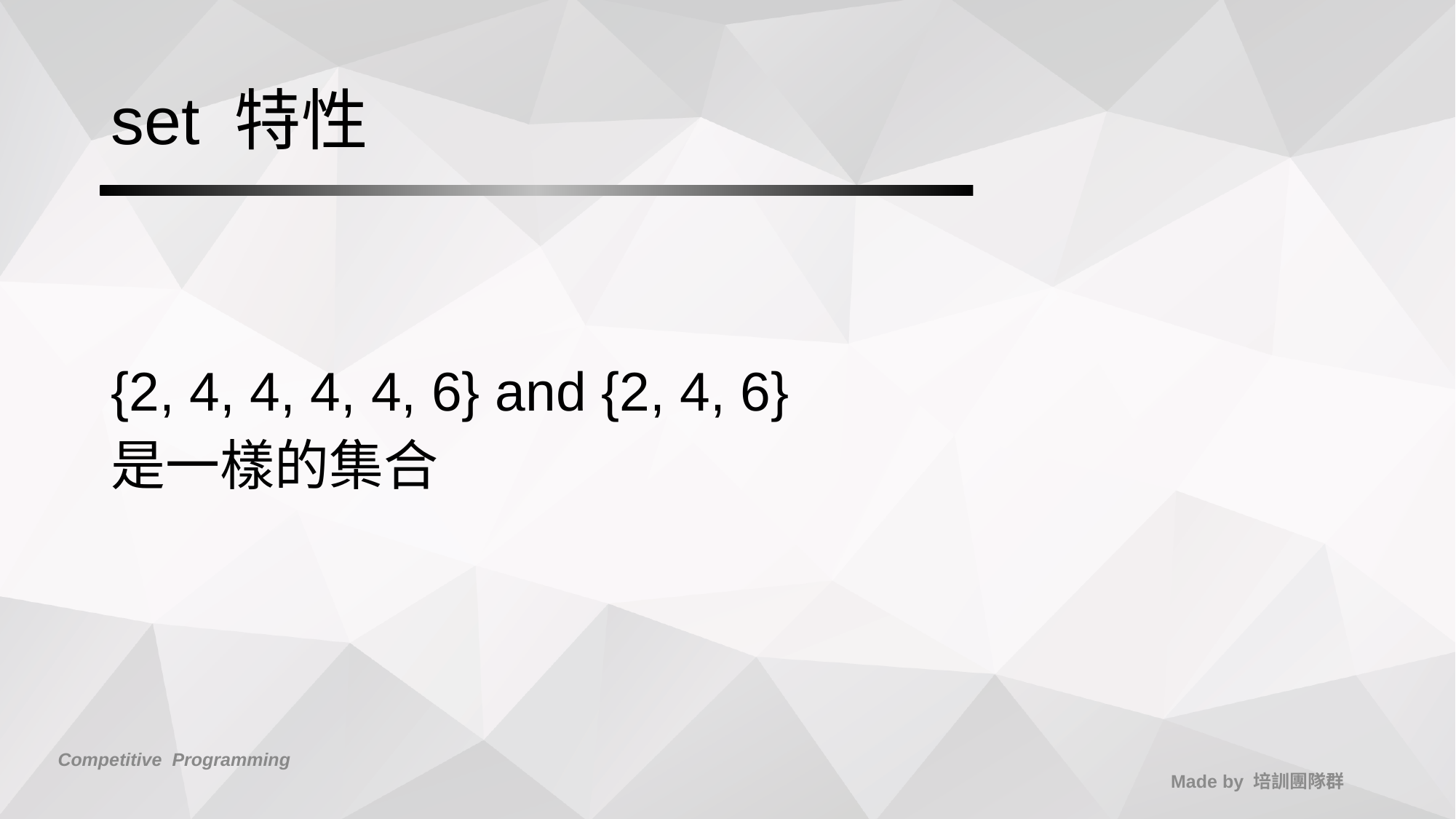

# set 特性
{2, 4, 4, 4, 4, 6} and {2, 4, 6}
是一樣的集合